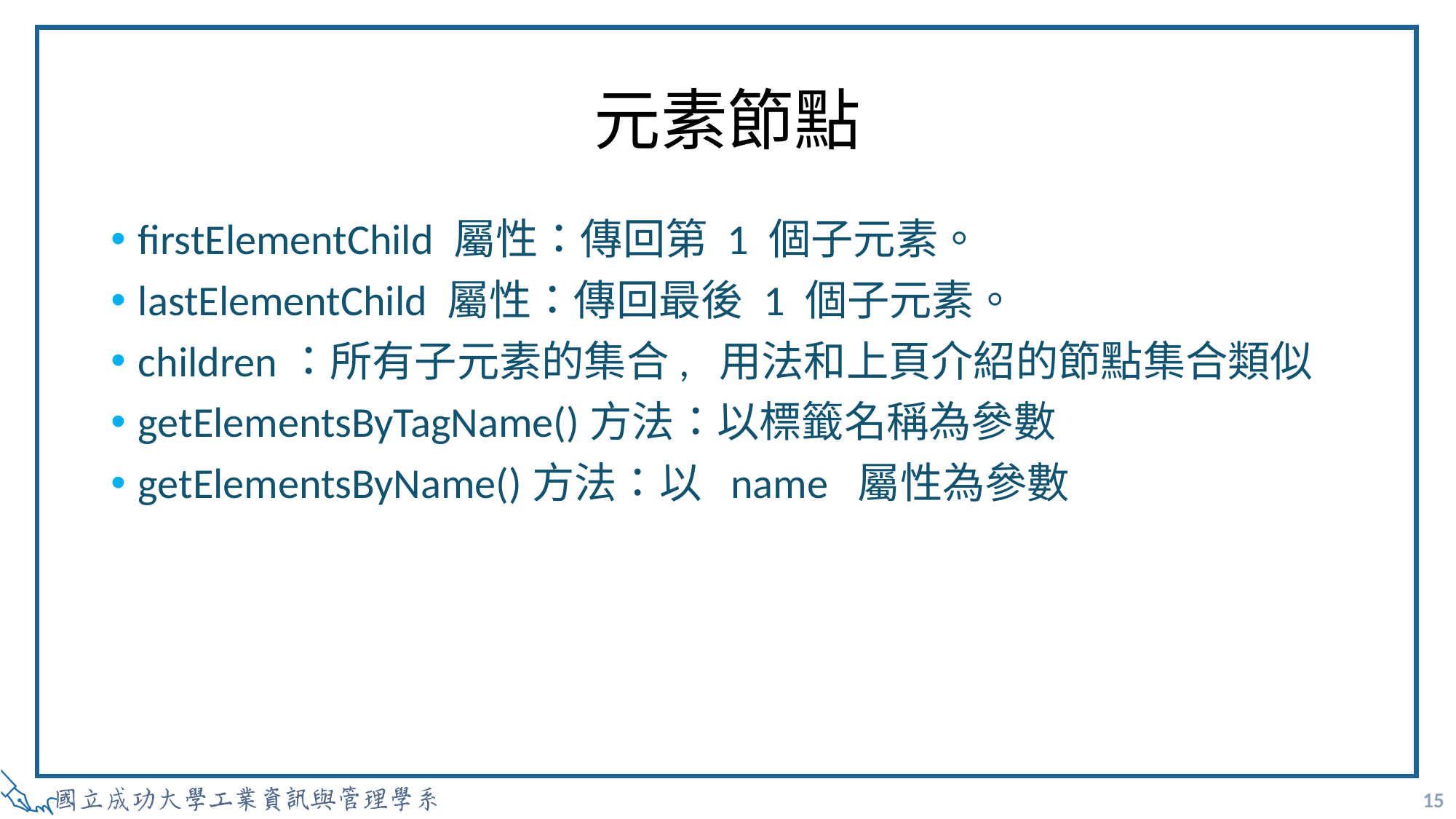

# 元素節點
firstElementChild 屬性：傳回第 1 個子元素。
lastElementChild 屬性：傳回最後 1 個子元素。
children：所有子元素的集合,  用法和上頁介紹的節點集合類似
getElementsByTagName()方法：以標籤名稱為參數
getElementsByName()方法：以  name  屬性為參數
15